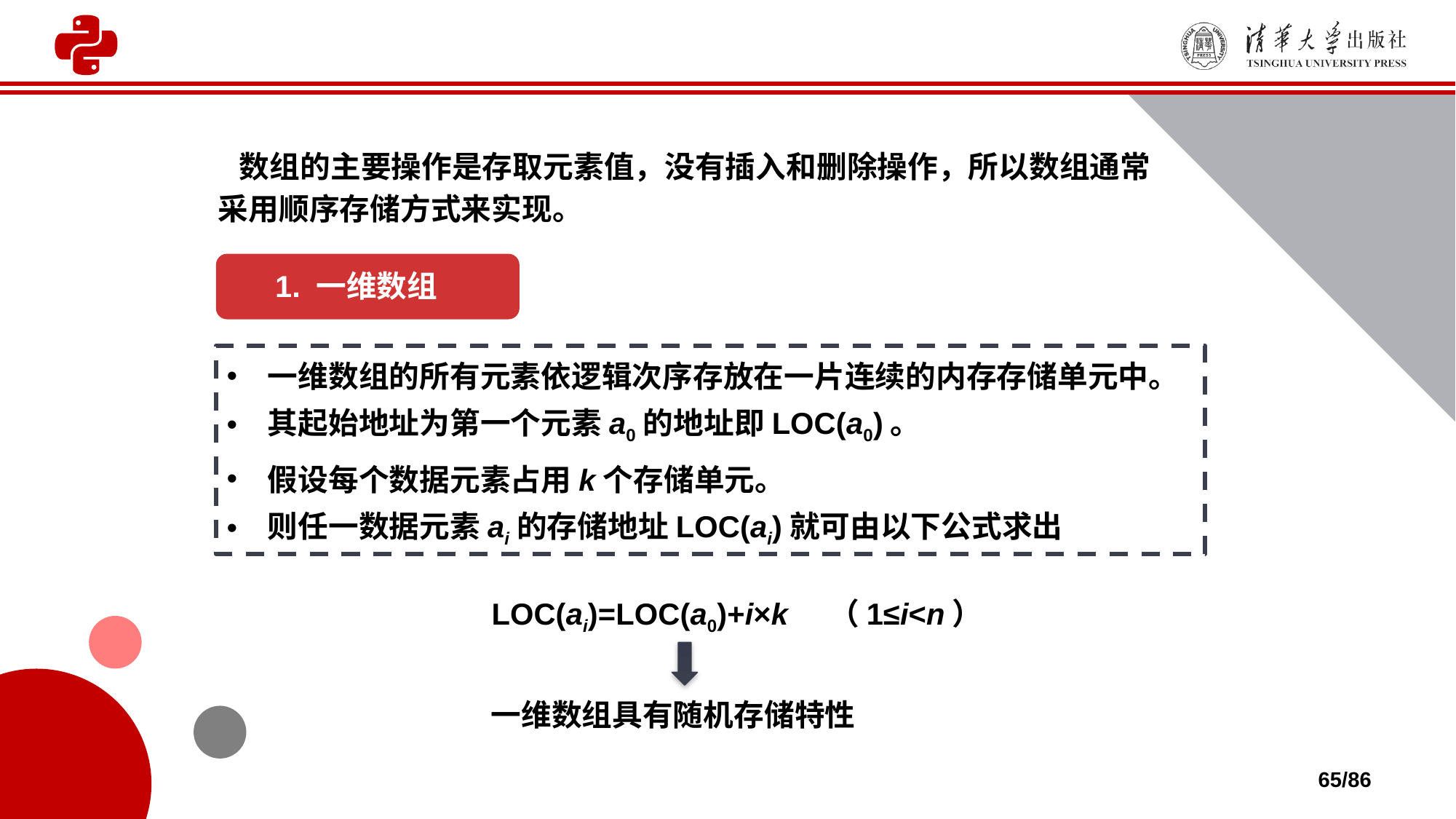

数组的主要操作是存取元素值，没有插入和删除操作，所以数组通常采用顺序存储方式来实现。

1. 一维数组
一维数组的所有元素依逻辑次序存放在一片连续的内存存储单元中。
其起始地址为第一个元素a0的地址即LOC(a0)。
假设每个数据元素占用k个存储单元。
则任一数据元素ai的存储地址LOC(ai)就可由以下公式求出
LOC(ai)=LOC(a0)+i×k    （1≤i<n）

一维数组具有随机存储特性

65/86